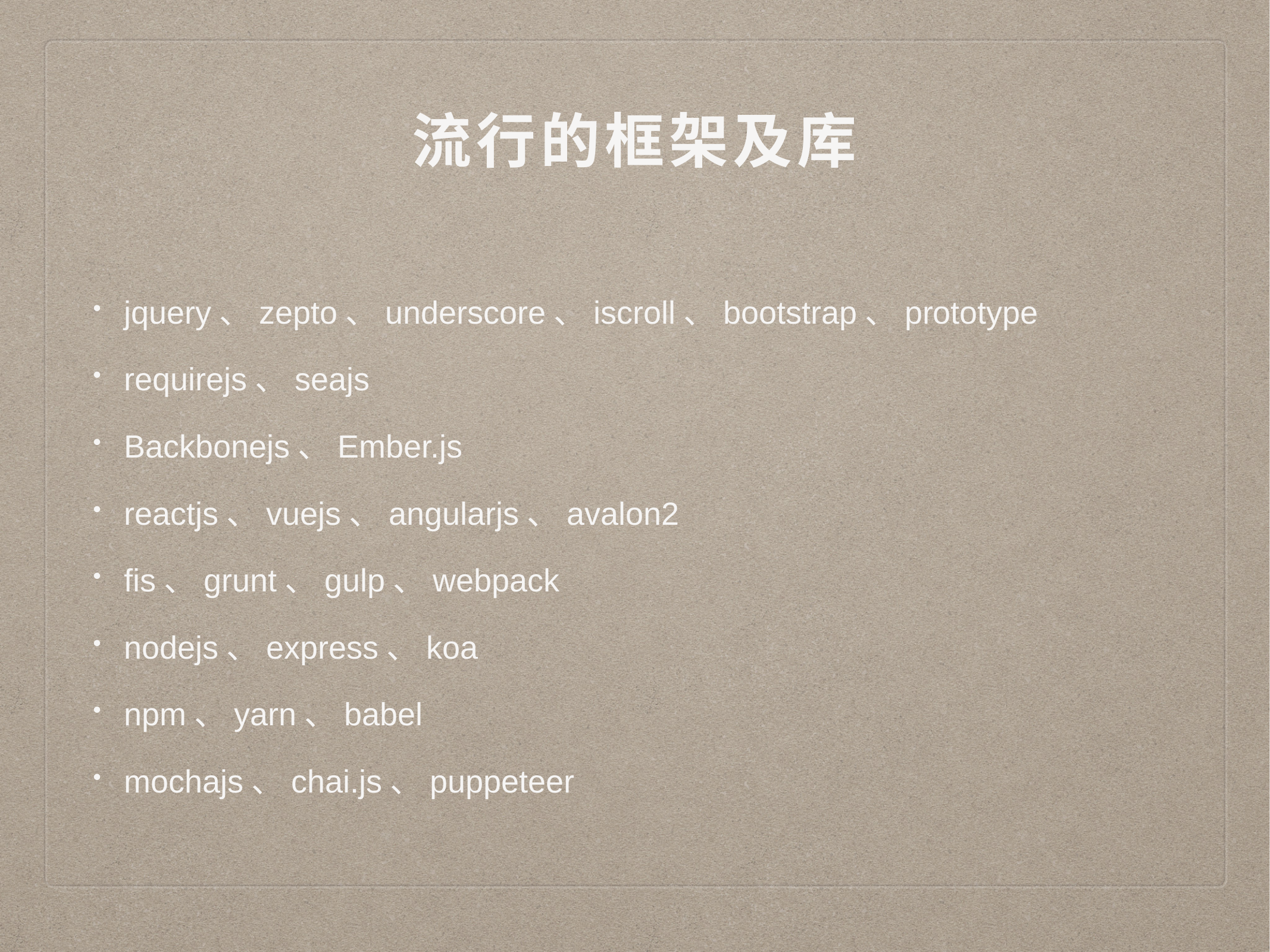

# 流行的框架及库
jquery、zepto、underscore、iscroll、bootstrap、prototype
requirejs、seajs
Backbonejs、Ember.js
reactjs、vuejs、angularjs、avalon2
fis、grunt、gulp、webpack
nodejs、express、koa
npm、yarn、babel
mochajs、chai.js、puppeteer